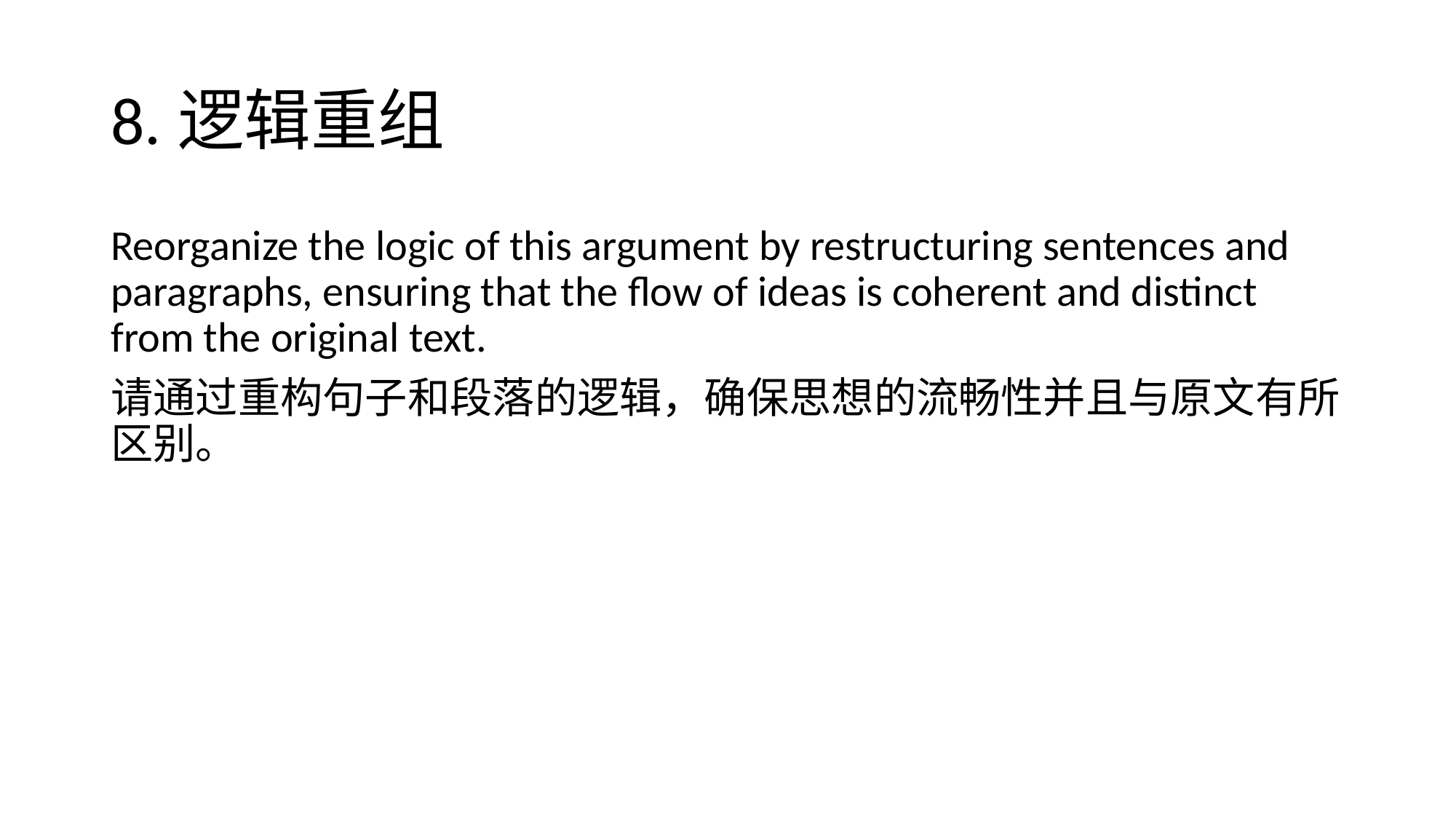

# 8.逻辑重组
Reorganize the logic of this argument by restructuring sentences and paragraphs, ensuring that the flow of ideas is coherent and distinct from the original text.
请通过重构句子和段落的逻辑，确保思想的流畅性并且与原文有所区别。